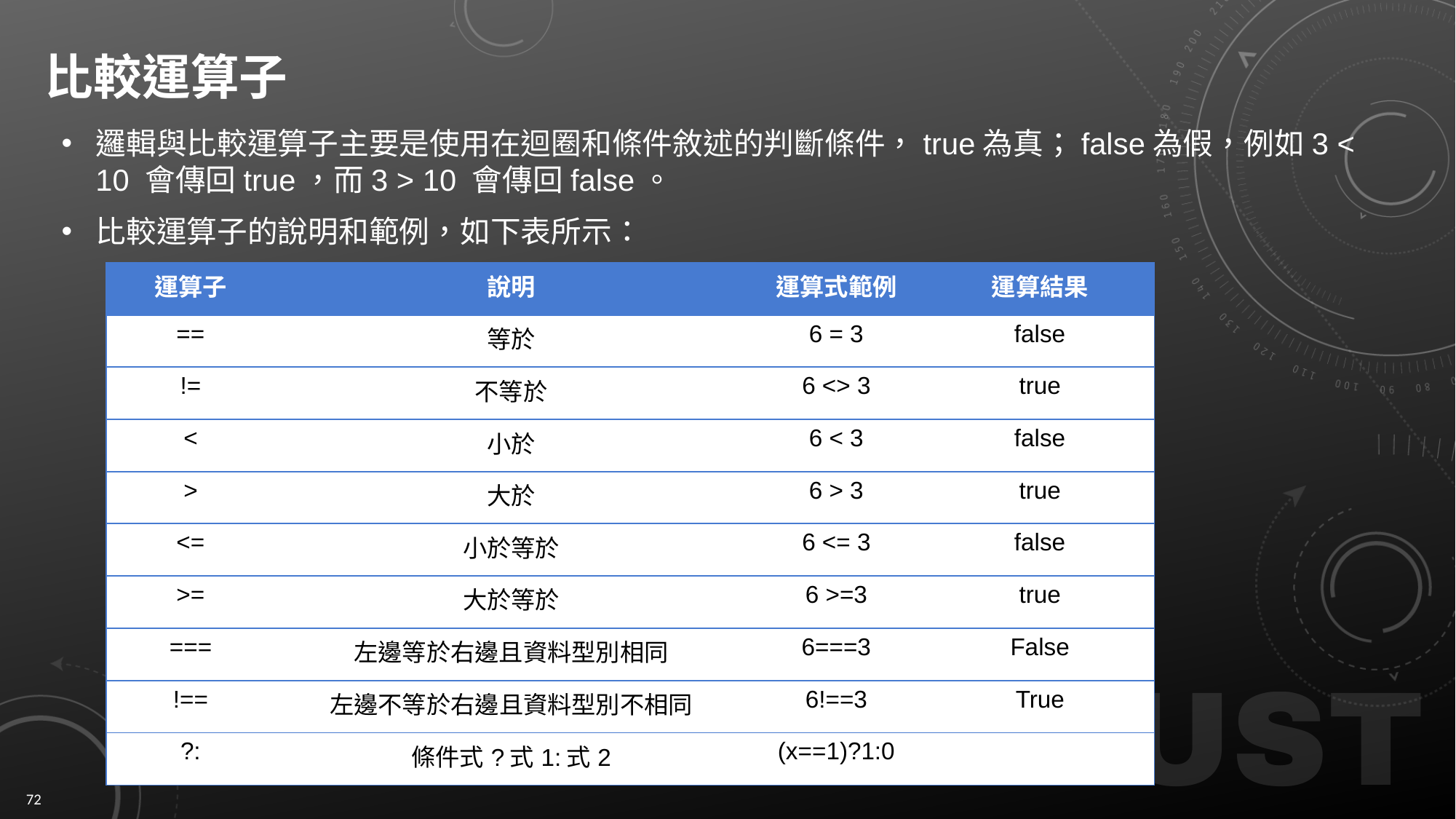

# 比較運算子
邏輯與比較運算子主要是使用在迴圈和條件敘述的判斷條件，true為真；false為假，例如3 < 10 會傳回true，而3 > 10 會傳回false。
比較運算子的說明和範例，如下表所示：

| 運算子 | 說明 | 運算式範例 | 運算結果 |
| --- | --- | --- | --- |
| == | 等於 | 6 = 3 | false |
| != | 不等於 | 6 <> 3 | true |
| < | 小於 | 6 < 3 | false |
| > | 大於 | 6 > 3 | true |
| <= | 小於等於 | 6 <= 3 | false |
| >= | 大於等於 | 6 >=3 | true |
| === | 左邊等於右邊且資料型別相同 | 6===3 | False |
| !== | 左邊不等於右邊且資料型別不相同 | 6!==3 | True |
| ?: | 條件式?式1:式2 | (x==1)?1:0 |  |